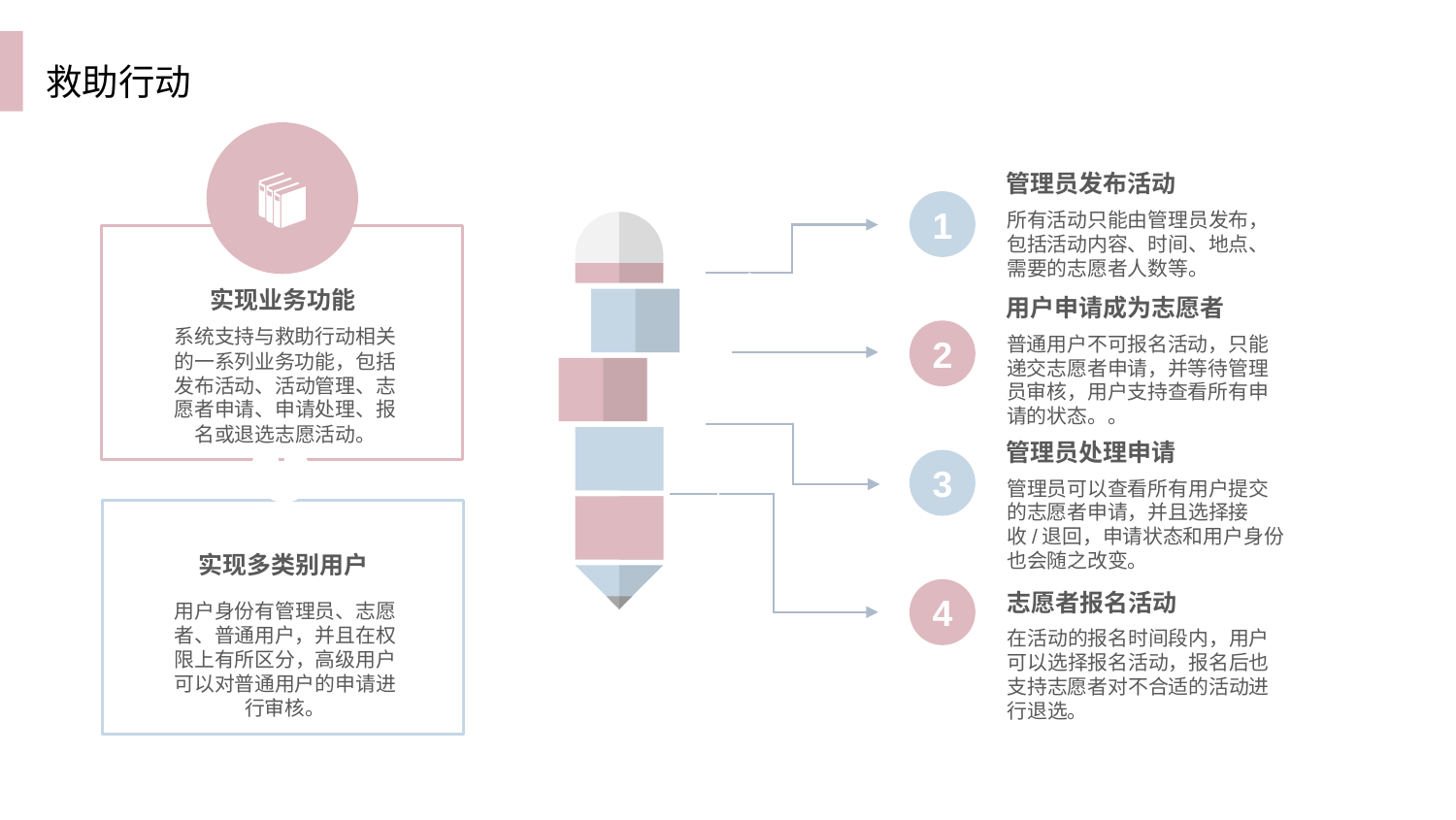

救助行动

管理员发布活动
所有活动只能由管理员发布，包括活动内容、时间、地点、需要的志愿者人数等。

实现业务功能
系统支持与救助行动相关的一系列业务功能，包括发布活动、活动管理、志愿者申请、申请处理、报名或退选志愿活动。
1

用户申请成为志愿者
普通用户不可报名活动，只能递交志愿者申请，并等待管理员审核，用户支持查看所有申请的状态。。
2
管理员处理申请
管理员可以查看所有用户提交的志愿者申请，并且选择接收/退回，申请状态和用户身份也会随之改变。

实现多类别用户
用户身份有管理员、志愿者、普通用户，并且在权限上有所区分，高级用户可以对普通用户的申请进行审核。
3
4
志愿者报名活动
在活动的报名时间段内，用户可以选择报名活动，报名后也支持志愿者对不合适的活动进行退选。